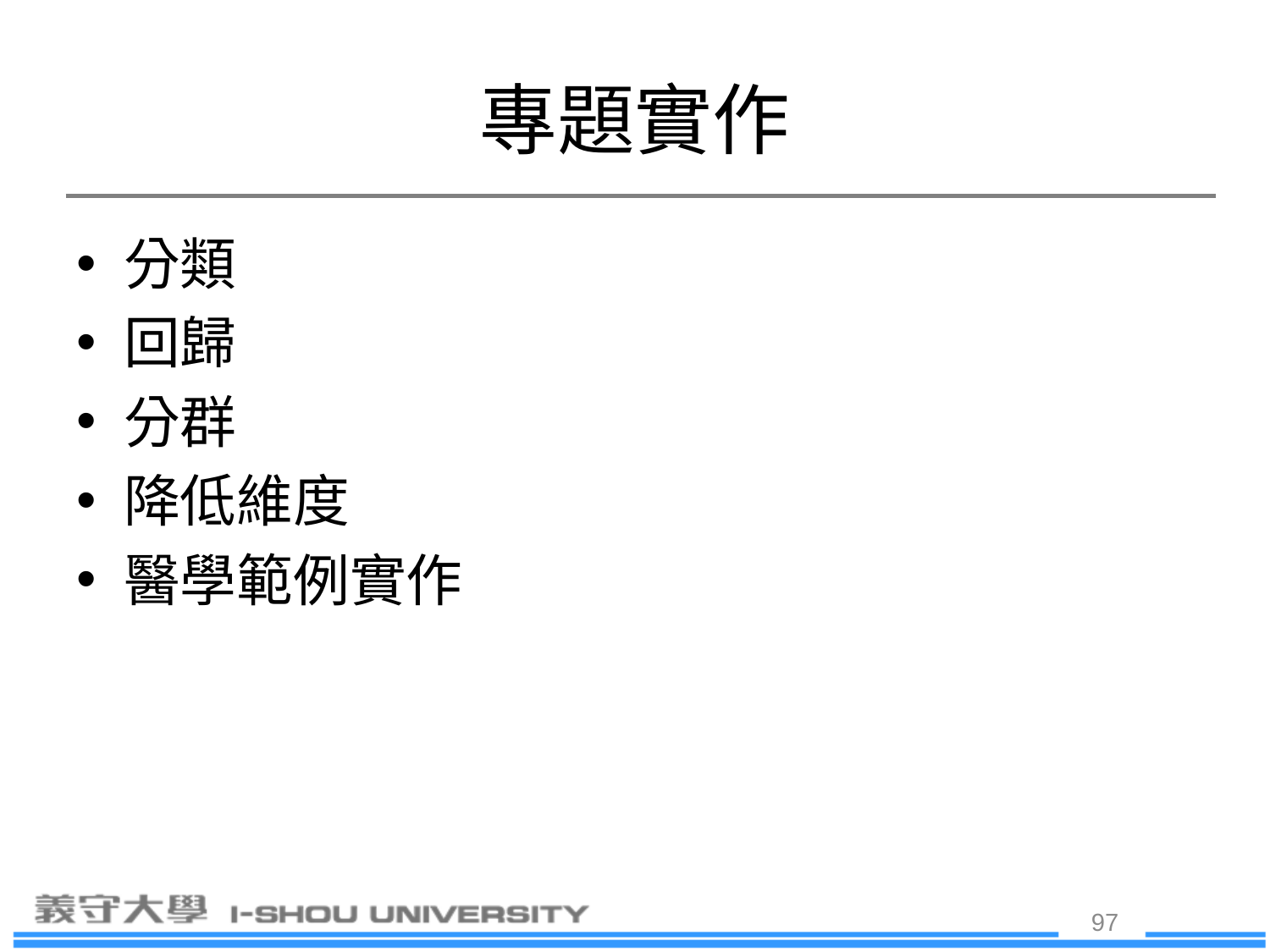

# 專題實作
分類
回歸
分群
降低維度
醫學範例實作